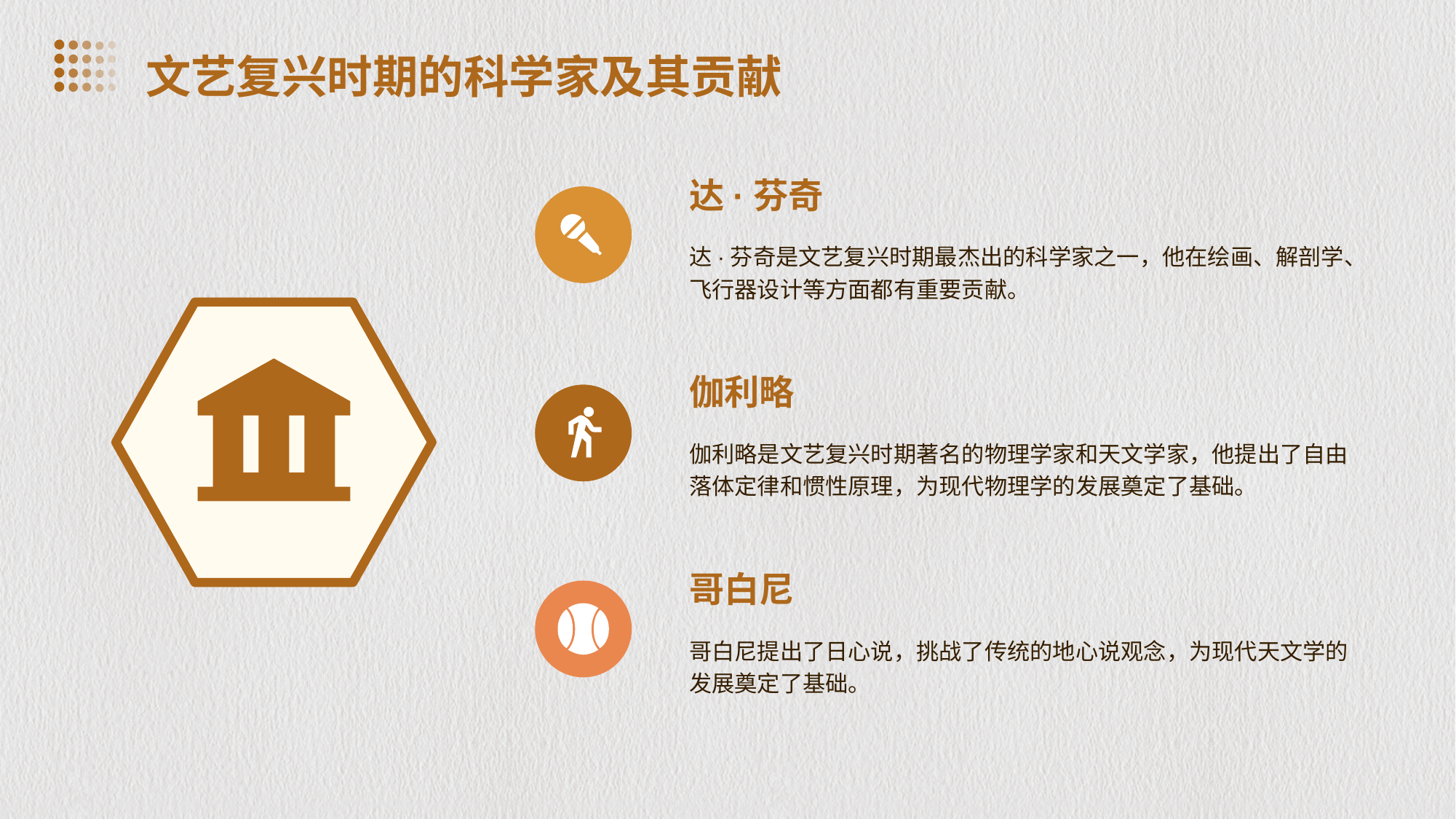

文艺复兴时期的科学家及其贡献

达·芬奇
达·芬奇是文艺复兴时期最杰出的科学家之一，他在绘画、解剖学、飞行器设计等方面都有重要贡献。

伽利略
伽利略是文艺复兴时期著名的物理学家和天文学家，他提出了自由落体定律和惯性原理，为现代物理学的发展奠定了基础。

哥白尼
哥白尼提出了日心说，挑战了传统的地心说观念，为现代天文学的发展奠定了基础。